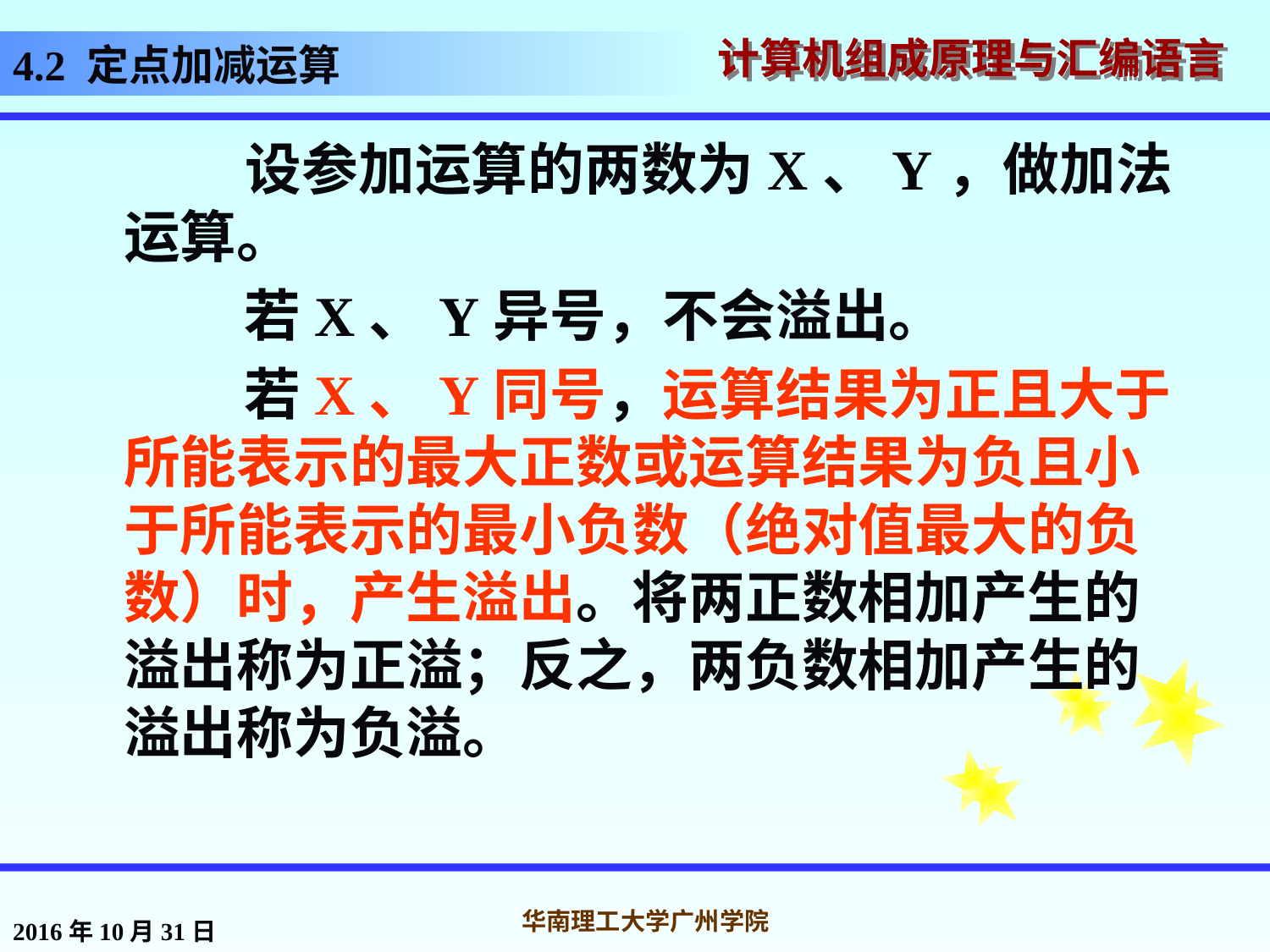

# 4.2 定点加减运算
            设参加运算的两数为X、Y，做加法运算。
            若X、Y异号，不会溢出。
            若X、Y同号，运算结果为正且大于所能表示的最大正数或运算结果为负且小于所能表示的最小负数（绝对值最大的负数）时，产生溢出。将两正数相加产生的溢出称为正溢；反之，两负数相加产生的溢出称为负溢。
2016年10月31日
华南理工大学广州学院